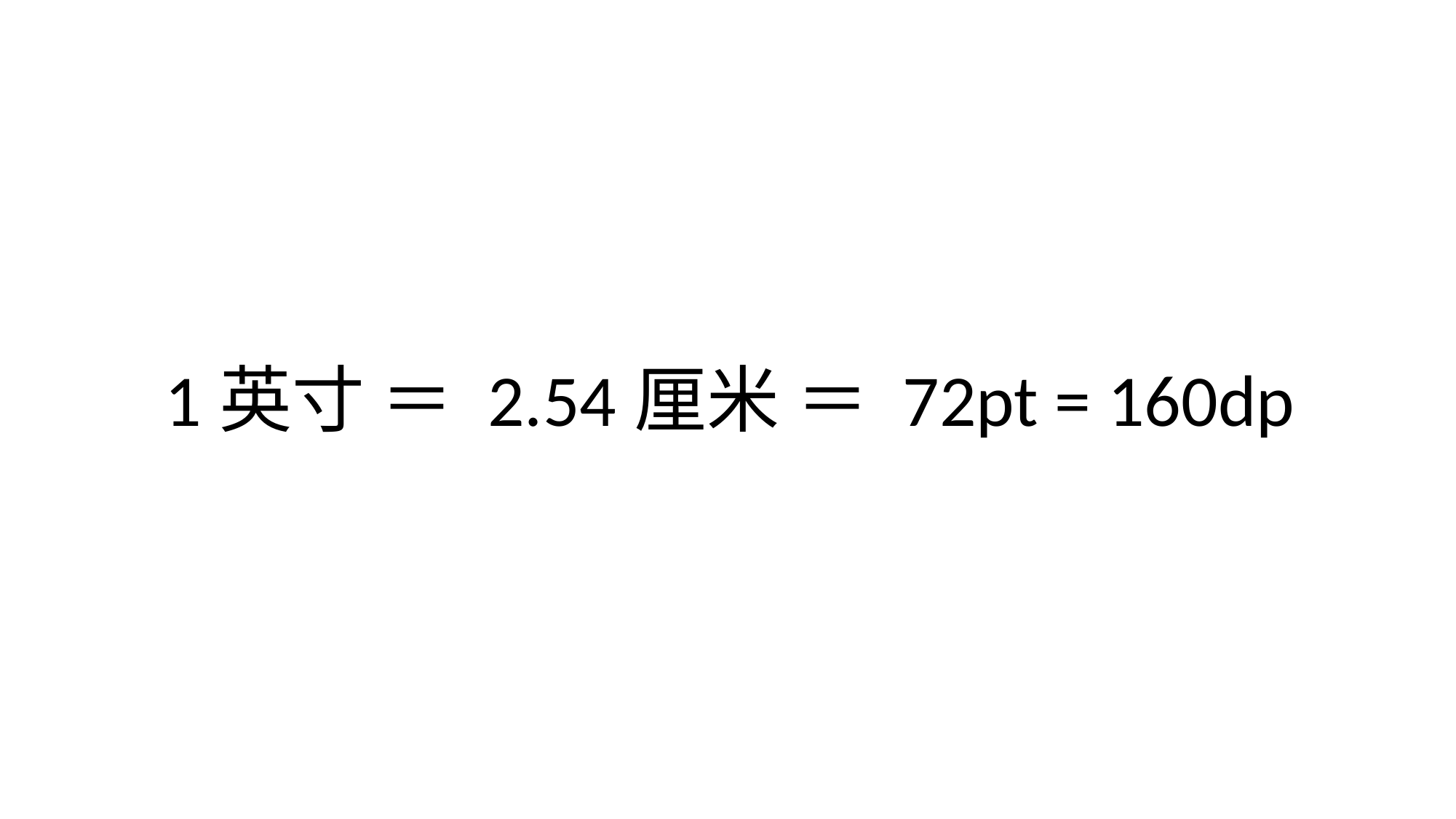

1英寸 ＝ 2.54厘米 ＝ 72pt = 160dp